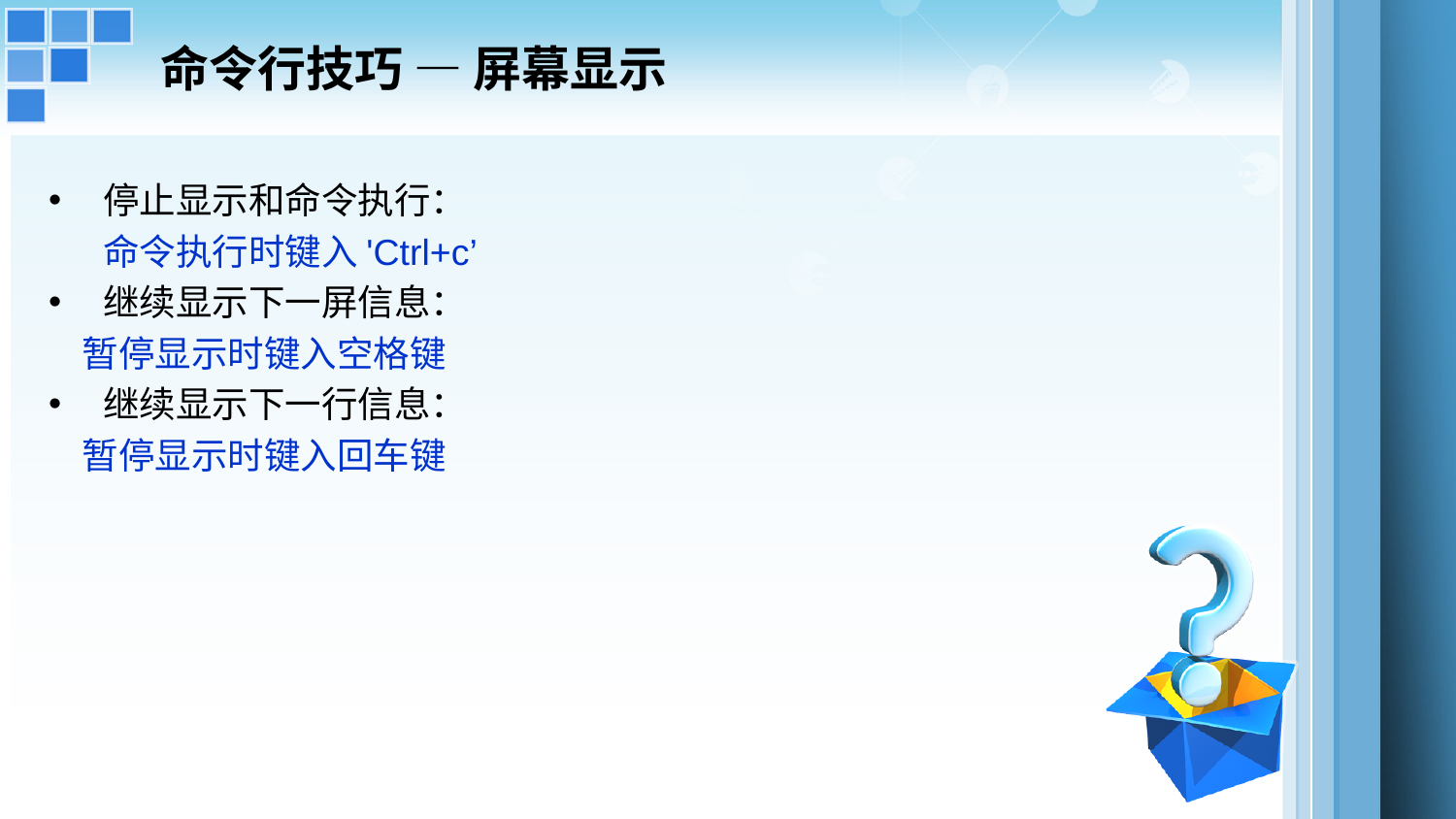

# 命令行技巧 — 屏幕显示
停止显示和命令执行：
命令执行时键入'Ctrl+c’
继续显示下一屏信息：
   暂停显示时键入空格键
继续显示下一行信息：
   暂停显示时键入回车键